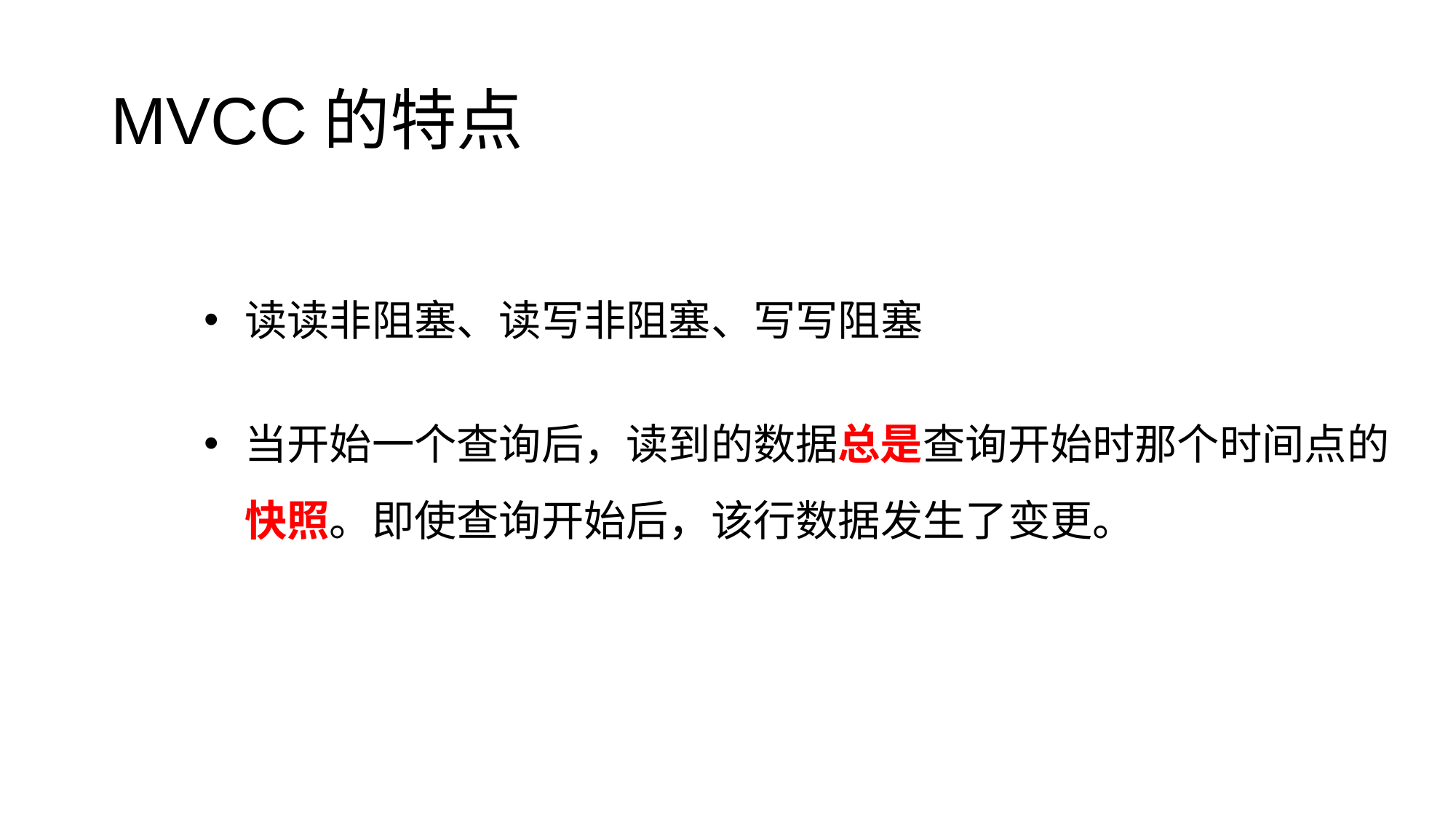

# MVCC的特点
读读非阻塞、读写非阻塞、写写阻塞
当开始一个查询后，读到的数据总是查询开始时那个时间点的快照。即使查询开始后，该行数据发生了变更。